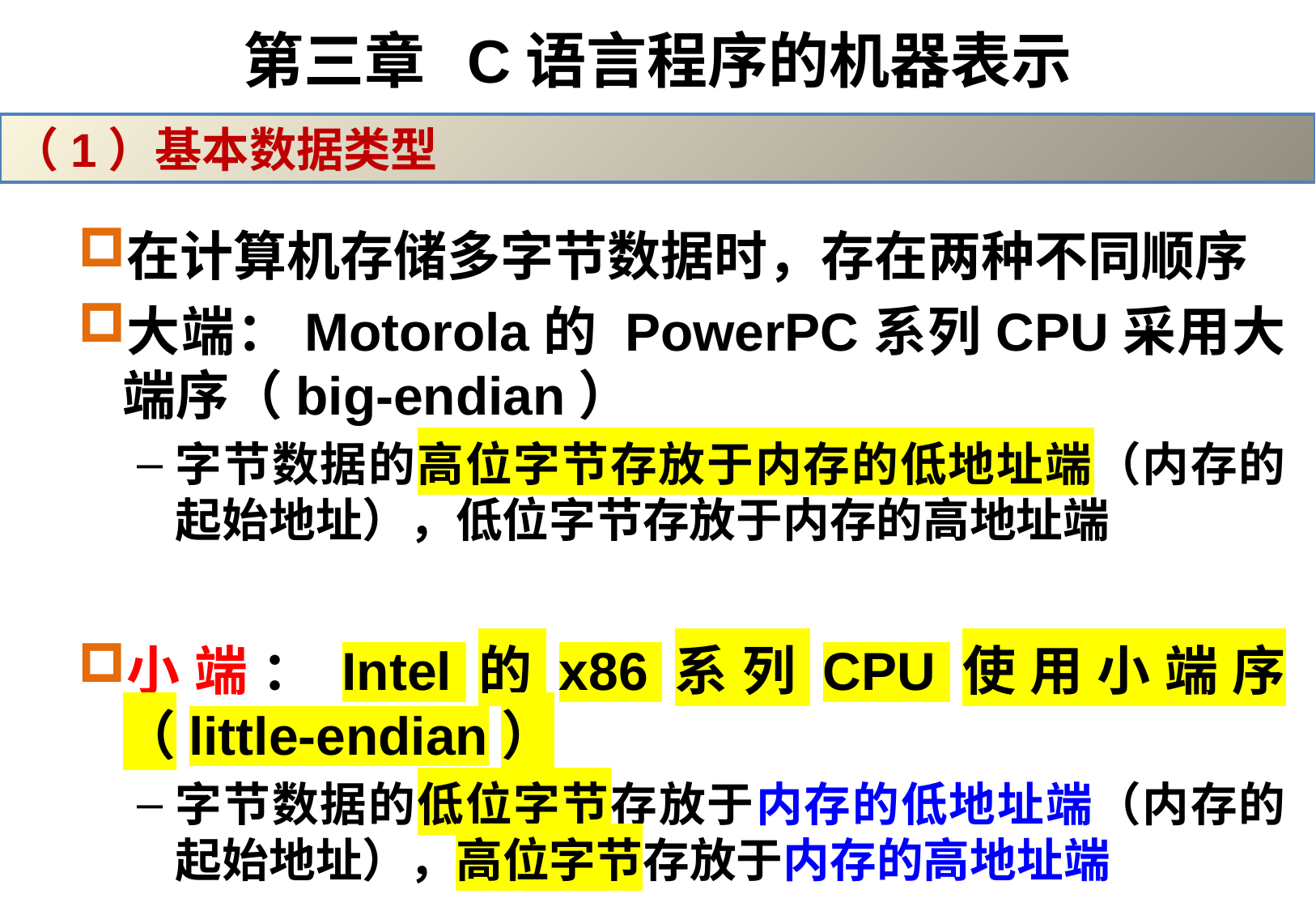

# 第三章  C语言程序的机器表示
（1）基本数据类型
在计算机存储多字节数据时，存在两种不同顺序
大端：Motorola的 PowerPC系列CPU采用大端序（big-endian）
字节数据的高位字节存放于内存的低地址端（内存的起始地址），低位字节存放于内存的高地址端

小端：Intel的x86系列CPU使用小端序（little-endian）
字节数据的低位字节存放于内存的低地址端（内存的起始地址），高位字节存放于内存的高地址端